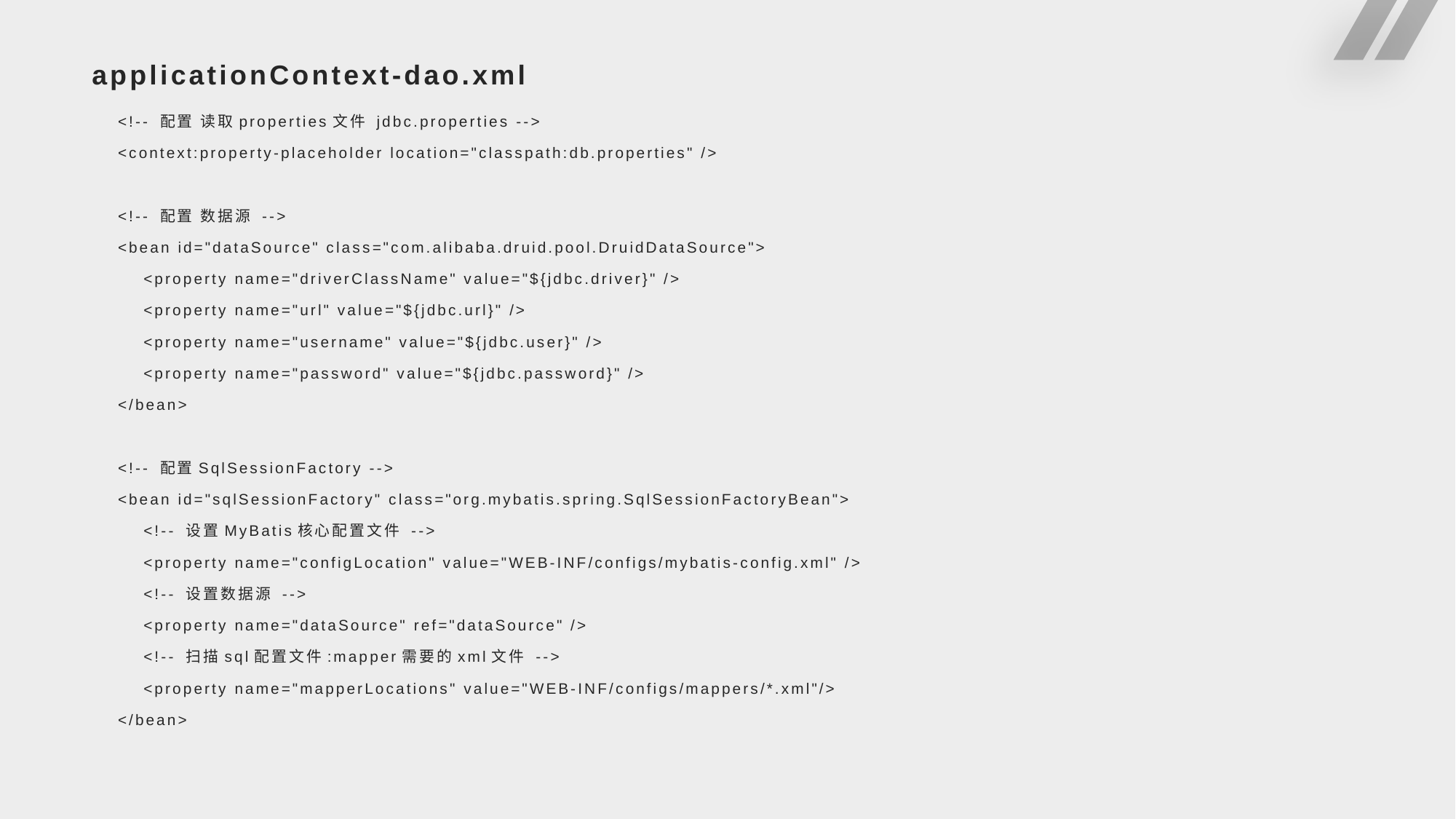

# applicationContext-dao.xml
    <!-- 配置 读取properties文件 jdbc.properties -->
    <context:property-placeholder location="classpath:db.properties" />

    <!-- 配置 数据源 -->
    <bean id="dataSource" class="com.alibaba.druid.pool.DruidDataSource">
        <property name="driverClassName" value="${jdbc.driver}" />
        <property name="url" value="${jdbc.url}" />
        <property name="username" value="${jdbc.user}" />
        <property name="password" value="${jdbc.password}" />
    </bean>

    <!-- 配置SqlSessionFactory -->
    <bean id="sqlSessionFactory" class="org.mybatis.spring.SqlSessionFactoryBean">
        <!-- 设置MyBatis核心配置文件 -->
        <property name="configLocation" value="WEB-INF/configs/mybatis-config.xml" />
        <!-- 设置数据源 -->
        <property name="dataSource" ref="dataSource" />
        <!-- 扫描sql配置文件:mapper需要的xml文件 -->
        <property name="mapperLocations" value="WEB-INF/configs/mappers/*.xml"/>
    </bean>